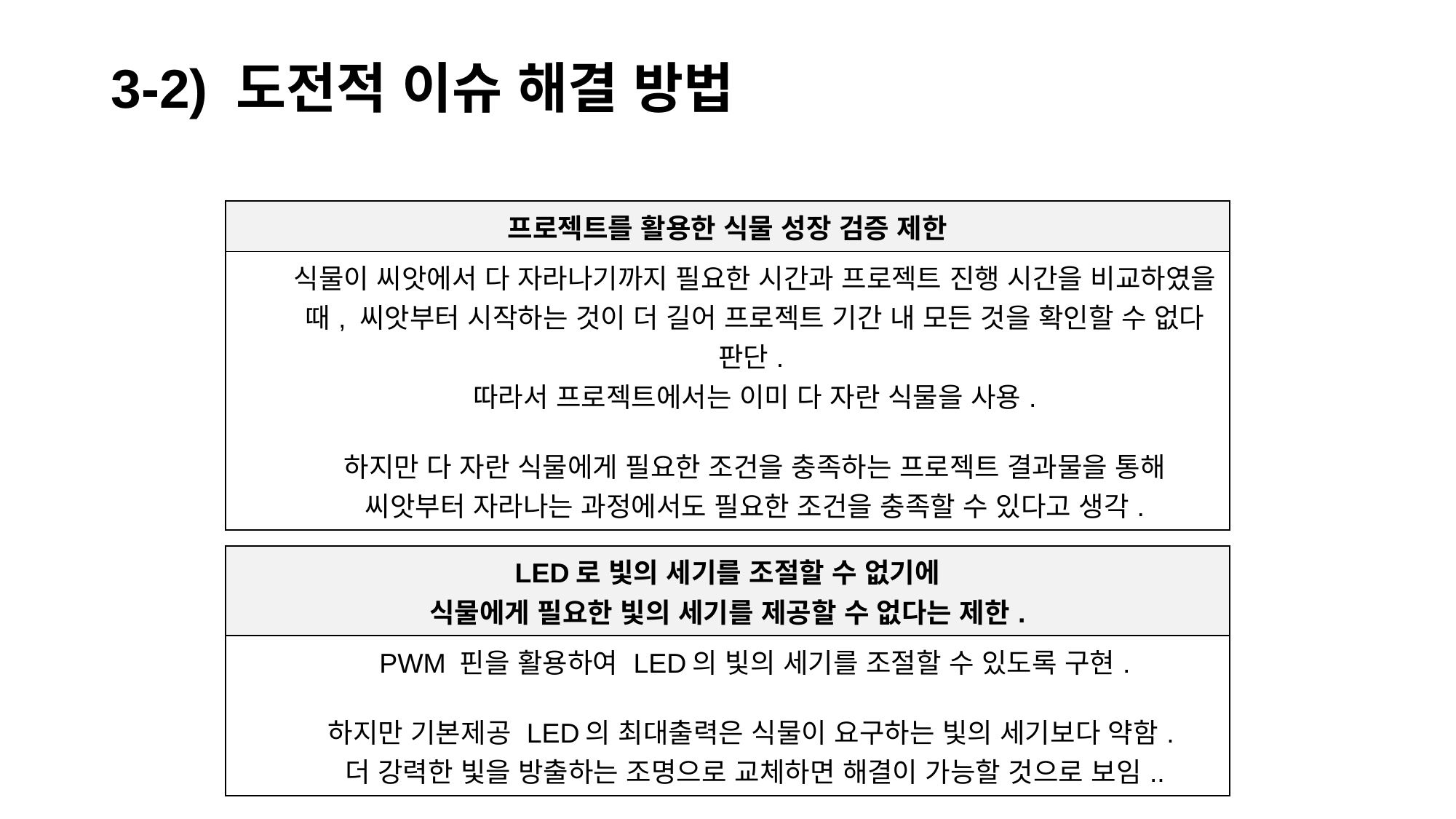

# 3-2) 도전적 이슈 해결 방법
| 프로젝트를 활용한 식물 성장 검증 제한 |
| --- |
| 식물이 씨앗에서 다 자라나기까지 필요한 시간과 프로젝트 진행 시간을 비교하였을 때, 씨앗부터 시작하는 것이 더 길어 프로젝트 기간 내 모든 것을 확인할 수 없다 판단. 따라서 프로젝트에서는 이미 다 자란 식물을 사용. 하지만 다 자란 식물에게 필요한 조건을 충족하는 프로젝트 결과물을 통해 씨앗부터 자라나는 과정에서도 필요한 조건을 충족할 수 있다고 생각. |
| LED로 빛의 세기를 조절할 수 없기에 식물에게 필요한 빛의 세기를 제공할 수 없다는 제한. |
| --- |
| PWM 핀을 활용하여 LED의 빛의 세기를 조절할 수 있도록 구현. 하지만 기본제공 LED의 최대출력은 식물이 요구하는 빛의 세기보다 약함. 더 강력한 빛을 방출하는 조명으로 교체하면 해결이 가능할 것으로 보임.. |